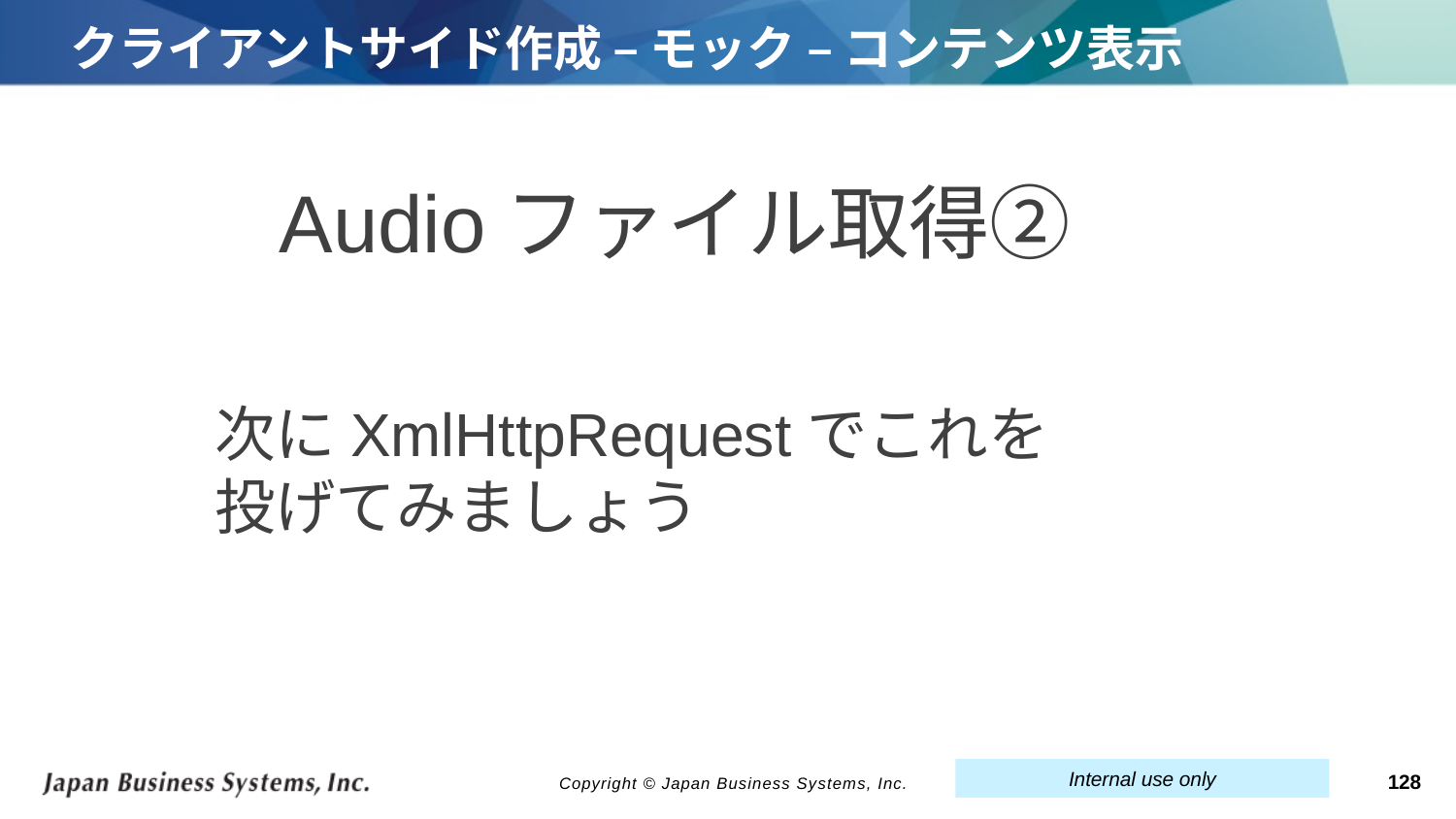

# クライアントサイド作成 – モック – コンテンツ表示
Audioファイル取得②

次にXmlHttpRequestでこれを投げてみましょう